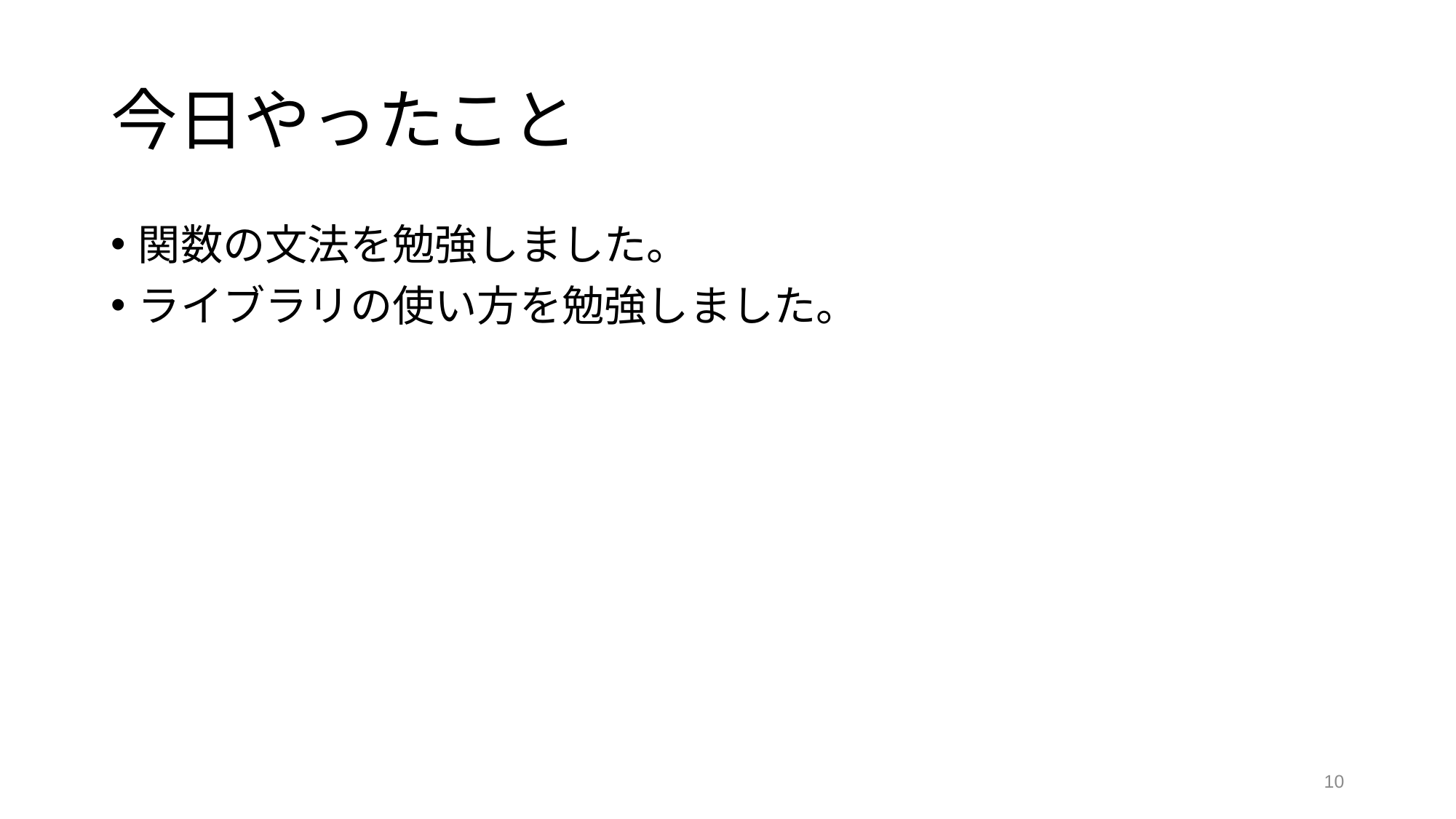

# 今日やったこと
関数の文法を勉強しました。
ライブラリの使い方を勉強しました。
10